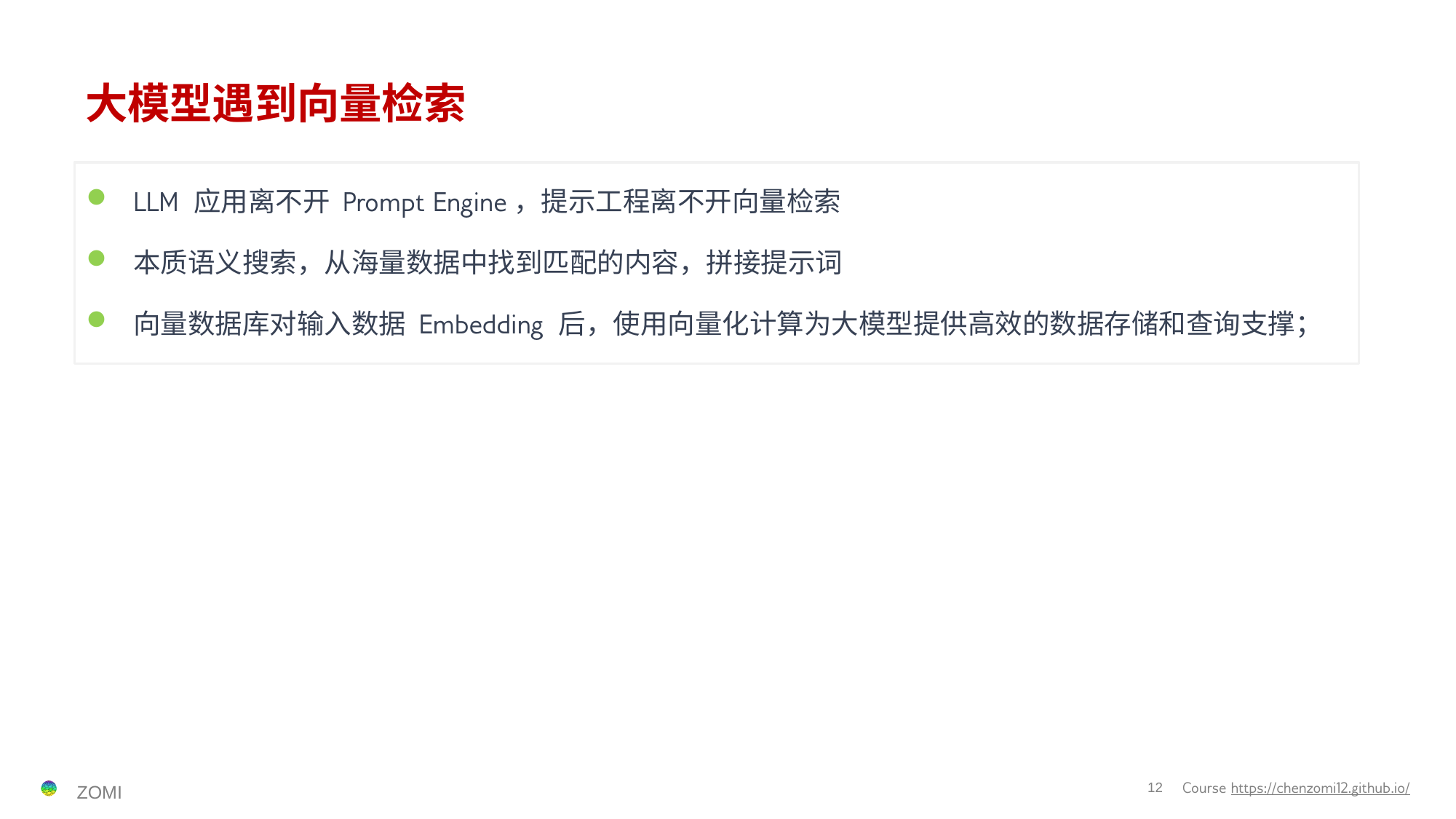

# 大模型遇到向量检索
LLM 应用离不开 Prompt Engine，提示工程离不开向量检索
本质语义搜索，从海量数据中找到匹配的内容，拼接提示词
向量数据库对输入数据 Embedding 后，使用向量化计算为大模型提供高效的数据存储和查询支撑；